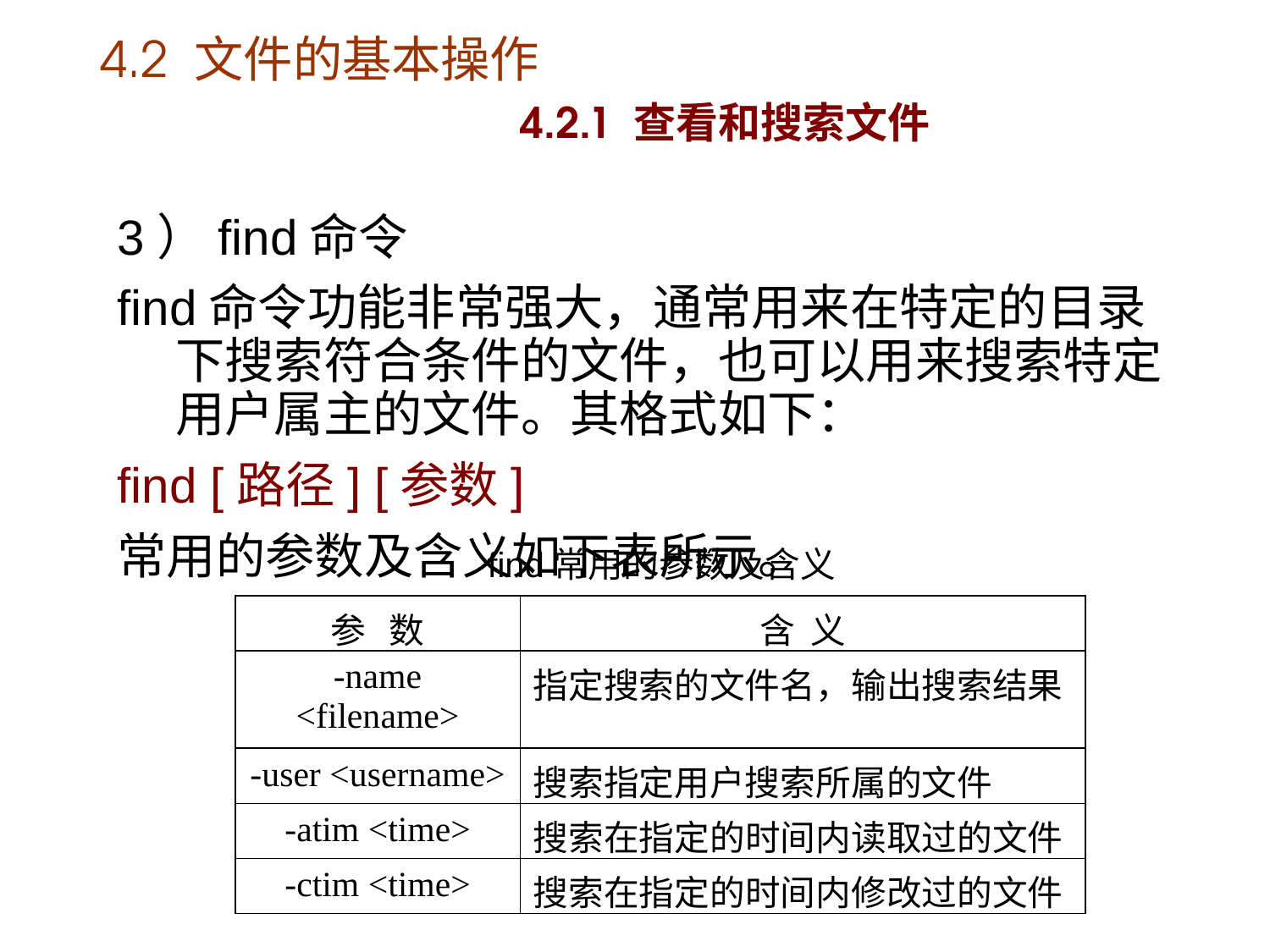

# 4.2 文件的基本操作 4.2.1 查看和搜索文件
3）find命令
find命令功能非常强大，通常用来在特定的目录下搜索符合条件的文件，也可以用来搜索特定用户属主的文件。其格式如下：
find [路径] [参数]
常用的参数及含义如下表所示。
find常用的参数及含义
| 参 数 | 含 义 |
| --- | --- |
| -name <filename> | 指定搜索的文件名，输出搜索结果 |
| -user <username> | 搜索指定用户搜索所属的文件 |
| -atim <time> | 搜索在指定的时间内读取过的文件 |
| -ctim <time> | 搜索在指定的时间内修改过的文件 |